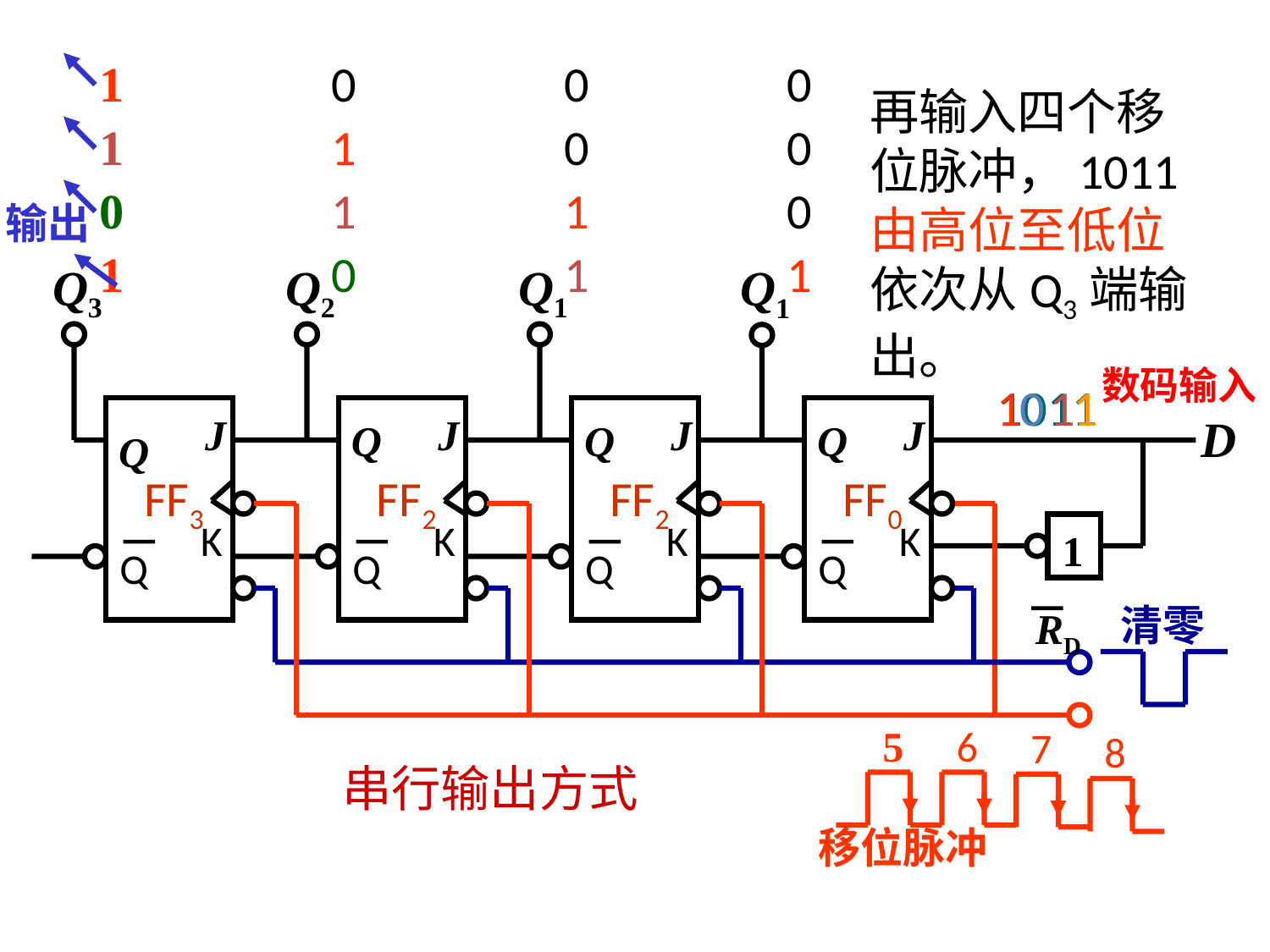

1
0
0
0

再输入四个移位脉冲，1011由高位至低位依次从Q3端输出。
1
1
0
0

0
1
1
0

输出

1
0
1
1
Q3

Q2

Q1

Q1

1011
1011
1
0
1
1

J

FF2

K
Q

J

FF2

K
Q

J

FF0

K
Q

J
D
Q
Q
Q
Q

FF3

K

1
Q

清零

RD

数码输入
5
移位脉冲

6

7

8

串行输出方式